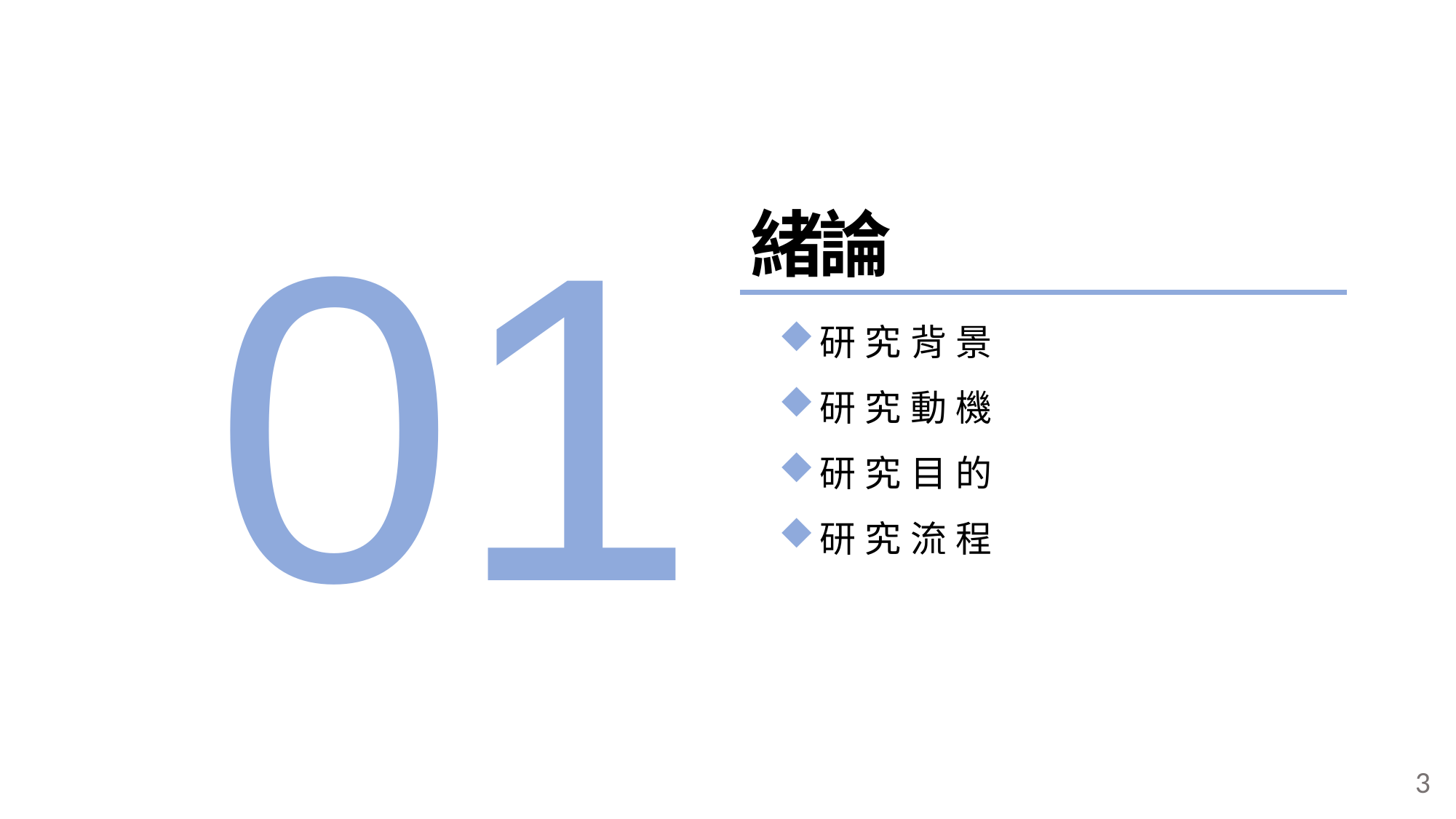

01
緒論
研究背景
研究動機
研究目的
研究流程

3